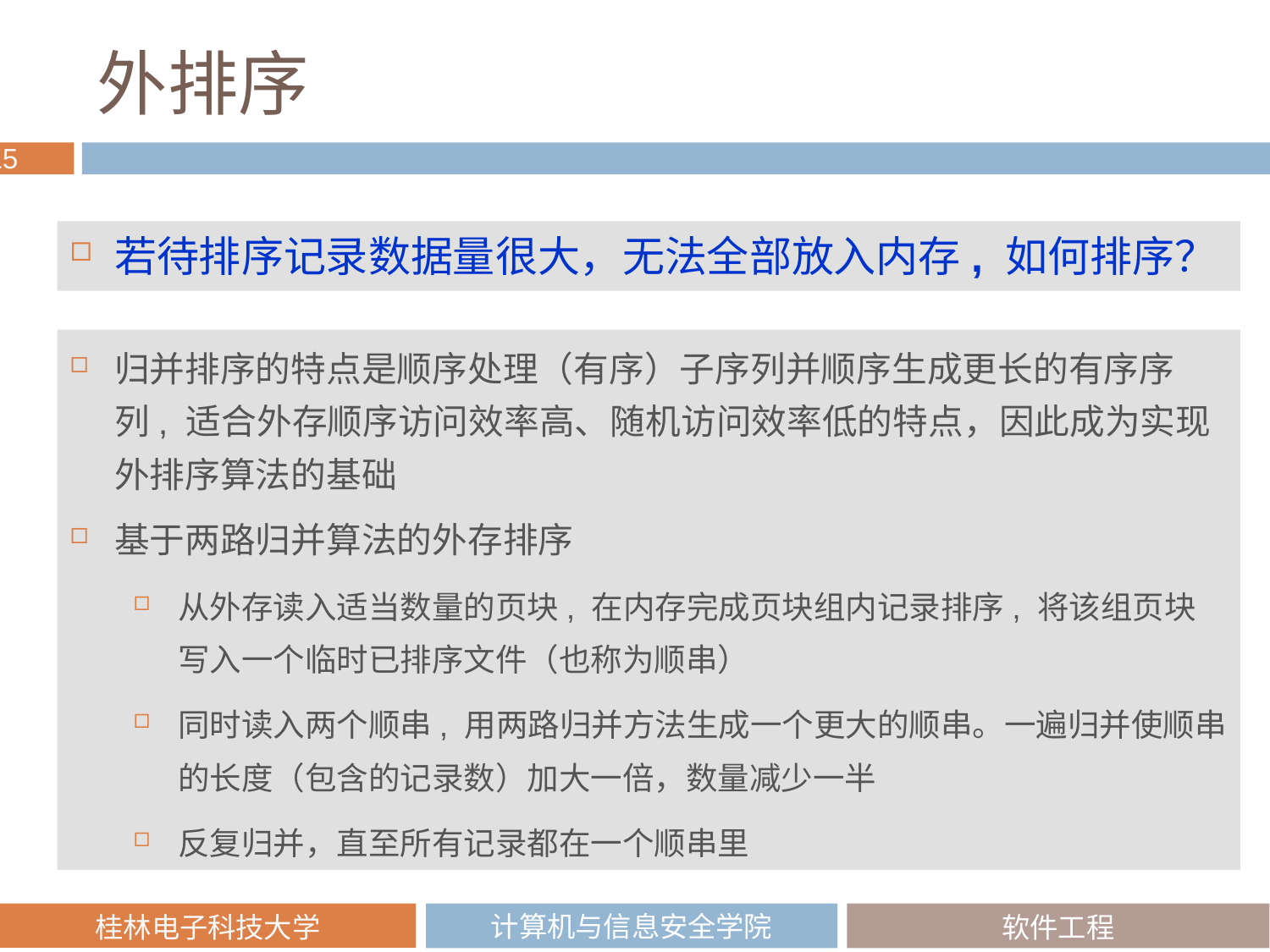

# 外排序
若待排序记录数据量很大，无法全部放入内存, 如何排序？
归并排序的特点是顺序处理（有序）子序列并顺序生成更长的有序序列, 适合外存顺序访问效率高、随机访问效率低的特点，因此成为实现外排序算法的基础
基于两路归并算法的外存排序
从外存读入适当数量的页块, 在内存完成页块组内记录排序, 将该组页块写入一个临时已排序文件（也称为顺串）
同时读入两个顺串, 用两路归并方法生成一个更大的顺串。一遍归并使顺串的长度（包含的记录数）加大一倍，数量减少一半
反复归并，直至所有记录都在一个顺串里